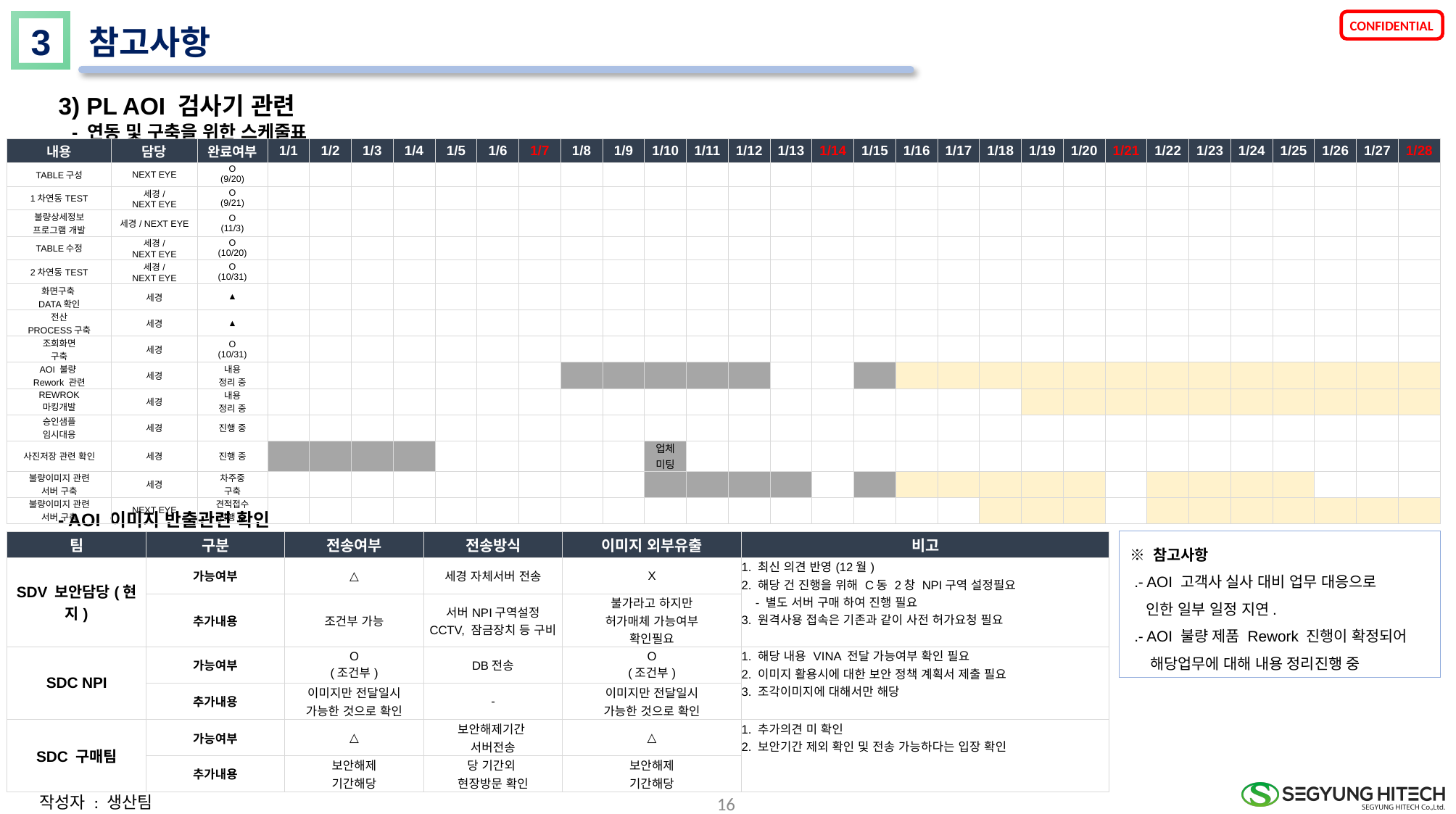

3
참고사항
3) PL AOI 검사기 관련
    - 연동 및 구축을 위한 스케줄표
| 내용 | 담당 | 완료여부 | 1/1 | 1/2 | 1/3 | 1/4 | 1/5 | 1/6 | 1/7 | 1/8 | 1/9 | 1/10 | 1/11 | 1/12 | 1/13 | 1/14 | 1/15 | 1/16 | 1/17 | 1/18 | 1/19 | 1/20 | 1/21 | 1/22 | 1/23 | 1/24 | 1/25 | 1/26 | 1/27 | 1/28 |
| --- | --- | --- | --- | --- | --- | --- | --- | --- | --- | --- | --- | --- | --- | --- | --- | --- | --- | --- | --- | --- | --- | --- | --- | --- | --- | --- | --- | --- | --- | --- |
| TABLE구성 | NEXT EYE | O (9/20) |  |  |  |  |  |  |  |  |  |  |  |  |  |  |  |  |  |  |  |  |  |  |  |  |  |  |  |  |
| 1차연동TEST | 세경/ NEXT EYE | O (9/21) |  |  |  |  |  |  |  |  |  |  |  |  |  |  |  |  |  |  |  |  |  |  |  |  |  |  |  |  |
| 불량상세정보 프로그램 개발 | 세경/ NEXT EYE | O (11/3) |  |  |  |  |  |  |  |  |  |  |  |  |  |  |  |  |  |  |  |  |  |  |  |  |  |  |  |  |
| TABLE수정 | 세경/ NEXT EYE | O (10/20) |  |  |  |  |  |  |  |  |  |  |  |  |  |  |  |  |  |  |  |  |  |  |  |  |  |  |  |  |
| 2차연동TEST | 세경/ NEXT EYE | O (10/31) |  |  |  |  |  |  |  |  |  |  |  |  |  |  |  |  |  |  |  |  |  |  |  |  |  |  |  |  |
| 화면구축 DATA확인 | 세경 | ▲ |  |  |  |  |  |  |  |  |  |  |  |  |  |  |  |  |  |  |  |  |  |  |  |  |  |  |  |  |
| 전산 PROCESS구축 | 세경 | ▲ |  |  |  |  |  |  |  |  |  |  |  |  |  |  |  |  |  |  |  |  |  |  |  |  |  |  |  |  |
| 조회화면 구축 | 세경 | O (10/31) |  |  |  |  |  |  |  |  |  |  |  |  |  |  |  |  |  |  |  |  |  |  |  |  |  |  |  |  |
| AOI 불량 Rework 관련 | 세경 | 내용 정리 중 |  |  |  |  |  |  |  |  |  |  |  |  |  |  |  |  |  |  |  |  |  |  |  |  |  |  |  |  |
| REWROK 마킹개발 | 세경 | 내용 정리 중 |  |  |  |  |  |  |  |  |  |  |  |  |  |  |  |  |  |  |  |  |  |  |  |  |  |  |  |  |
| 승인샘플 임시대응 | 세경 | 진행 중 |  |  |  |  |  |  |  |  |  |  |  |  |  |  |  |  |  |  |  |  |  |  |  |  |  |  |  |  |
| 사진저장 관련 확인 | 세경 | 진행 중 |  |  |  |  |  |  |  |  |  | 업체 미팅 |  |  |  |  |  |  |  |  |  |  |  |  |  |  |  |  |  |  |
| 불량이미지 관련 서버 구축 | 세경 | 차주중 구축 |  |  |  |  |  |  |  |  |  |  |  |  |  |  |  |  |  |  |  |  |  |  |  |  |  |  |  |  |
| 불량이미지 관련 서버 구축 | NEXT EYE | 견적접수 진행 중 |  |  |  |  |  |  |  |  |  |  |  |  |  |  |  |  |  |  |  |  |  |  |  |  |  |  |  |  |
    - AOI 이미지 반출관련 확인
※ 참고사항
 .- AOI 고객사 실사 대비 업무 대응으로
   인한 일부 일정 지연.
 .- AOI 불량 제품 Rework 진행이 확정되어
    해당업무에 대해 내용 정리진행 중
| 팀 | 구분 | 전송여부 | 전송방식 | 이미지 외부유출 | 비고 |
| --- | --- | --- | --- | --- | --- |
| SDV 보안담당(현지) | 가능여부 | △ | 세경 자체서버 전송 | X | 1. 최신 의견 반영(12월) 2. 해당 건 진행을 위해 C동 2창 NPI구역 설정필요 - 별도 서버 구매 하여 진행 필요 3. 원격사용 접속은 기존과 같이 사전 허가요청 필요 |
|  | 추가내용 | 조건부 가능 | 서버NPI구역설정 CCTV, 잠금장치 등 구비 | 불가라고 하지만 허가매체 가능여부 확인필요 |  |
| SDC NPI | 가능여부 | O (조건부) | DB전송 | O (조건부) | 1. 해당 내용 VINA 전달 가능여부 확인 필요 2. 이미지 활용시에 대한 보안 정책 계획서 제출 필요 3. 조각이미지에 대해서만 해당 |
|  | 추가내용 | 이미지만 전달일시 가능한 것으로 확인 | - | 이미지만 전달일시 가능한 것으로 확인 |  |
| SDC 구매팀 | 가능여부 | △ | 보안해제기간 서버전송 | △ | 1. 추가의견 미 확인 2. 보안기간 제외 확인 및 전송 가능하다는 입장 확인 |
|  | 추가내용 | 보안해제 기간해당 | 당 기간외 현장방문 확인 | 보안해제 기간해당 |  |
16
작성자 : 생산팀